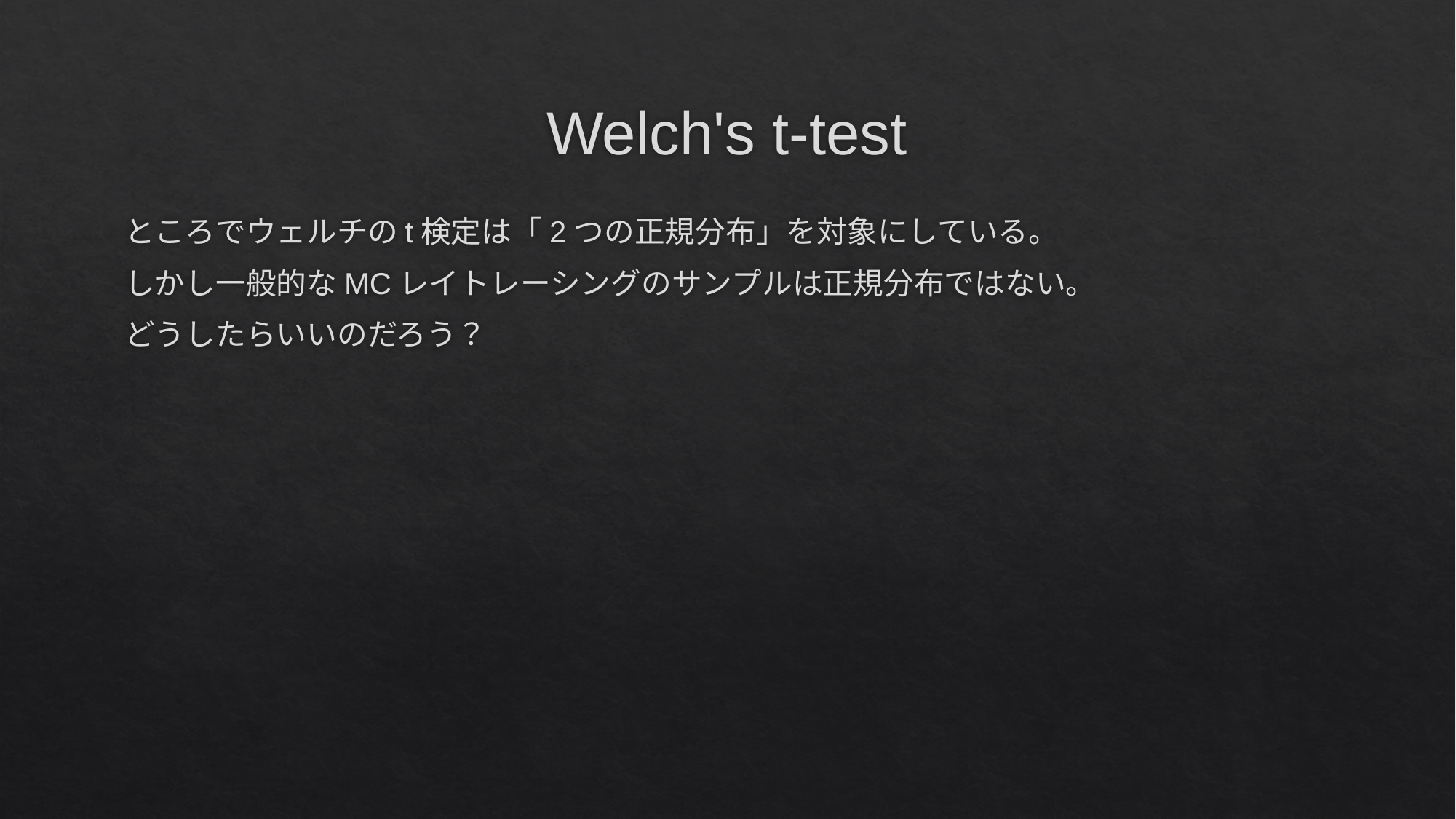

# Welch's t-test
ところでウェルチのt検定は「2つの正規分布」を対象にしている。
しかし一般的なMCレイトレーシングのサンプルは正規分布ではない。
どうしたらいいのだろう？